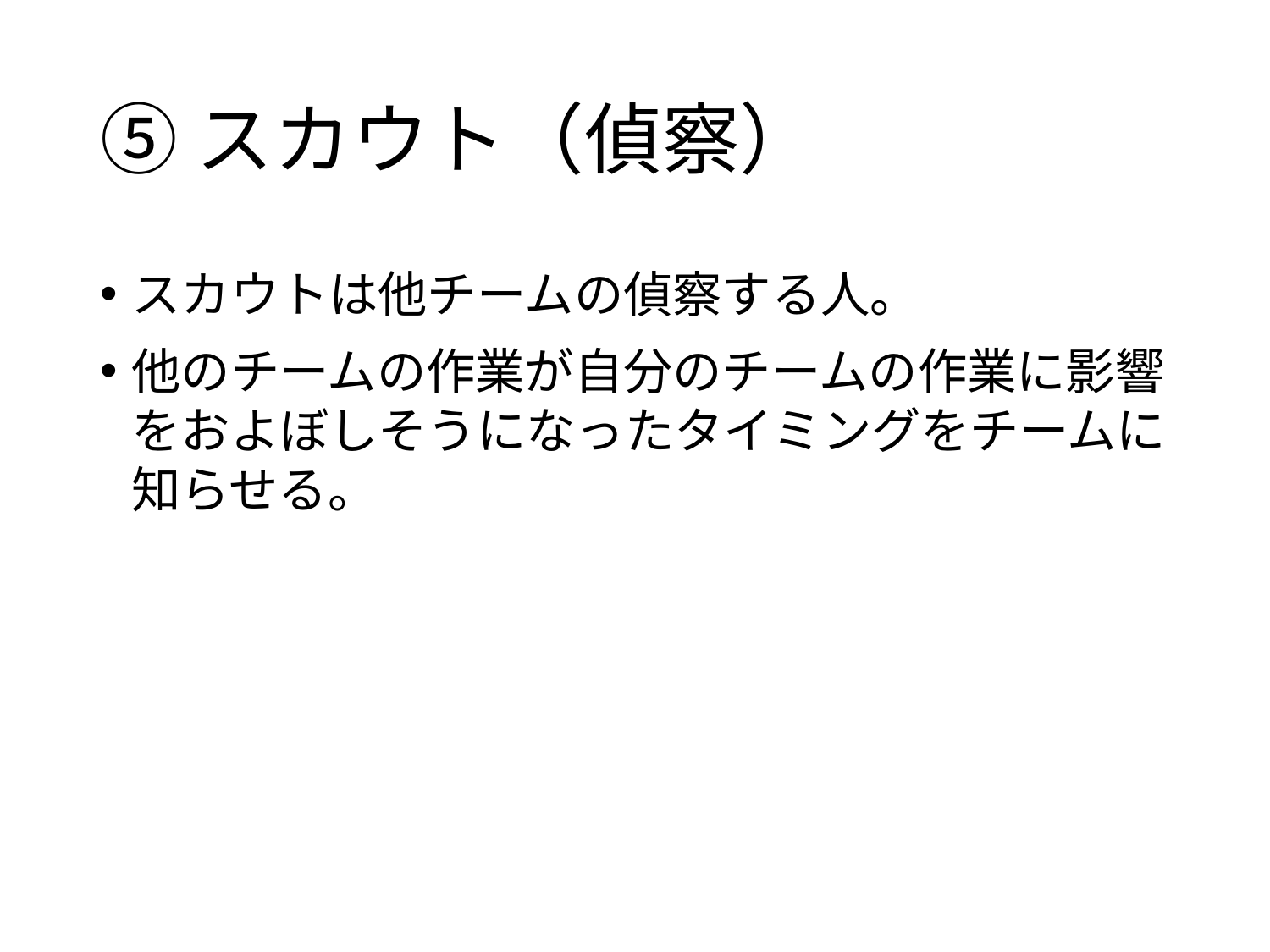

# ⑤スカウト（偵察）
スカウトは他チームの偵察する人。
他のチームの作業が自分のチームの作業に影響をおよぼしそうになったタイミングをチームに知らせる。